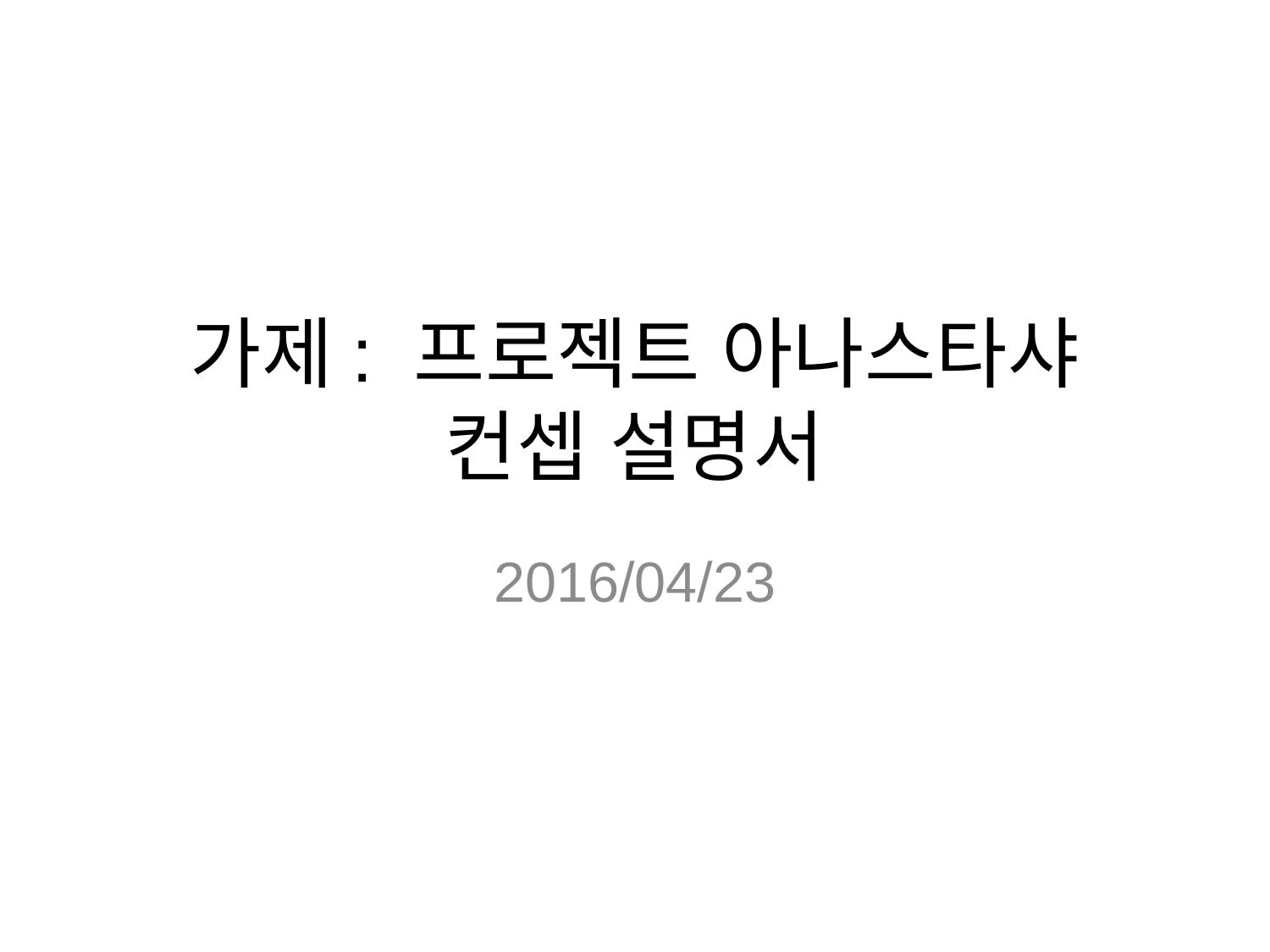

# 가제: 프로젝트 아나스타샤 컨셉 설명서
2016/04/23